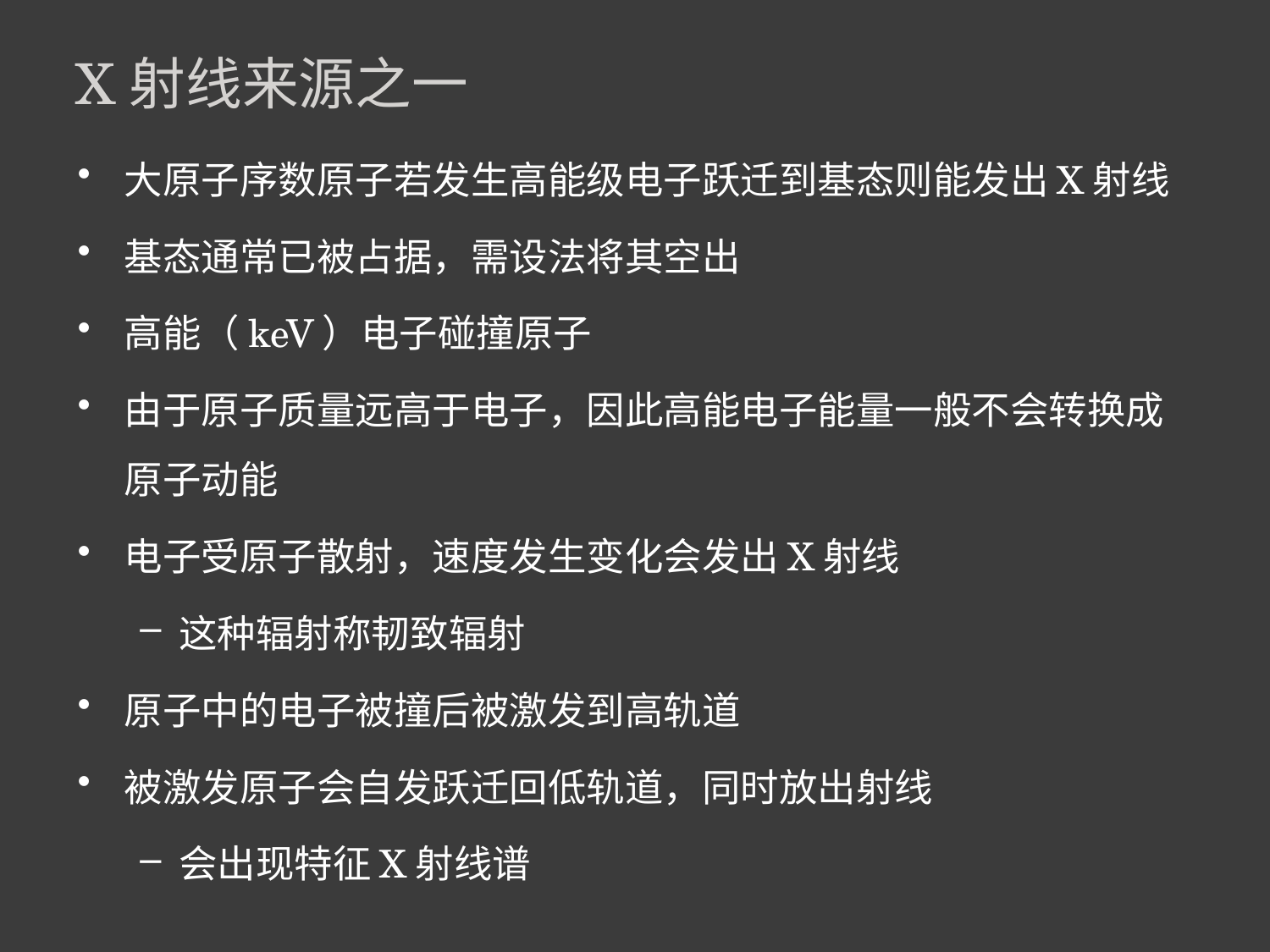

# X射线来源之一
大原子序数原子若发生高能级电子跃迁到基态则能发出X射线
基态通常已被占据，需设法将其空出
高能（keV）电子碰撞原子
由于原子质量远高于电子，因此高能电子能量一般不会转换成原子动能
电子受原子散射，速度发生变化会发出X射线
这种辐射称韧致辐射
原子中的电子被撞后被激发到高轨道
被激发原子会自发跃迁回低轨道，同时放出射线
会出现特征X射线谱